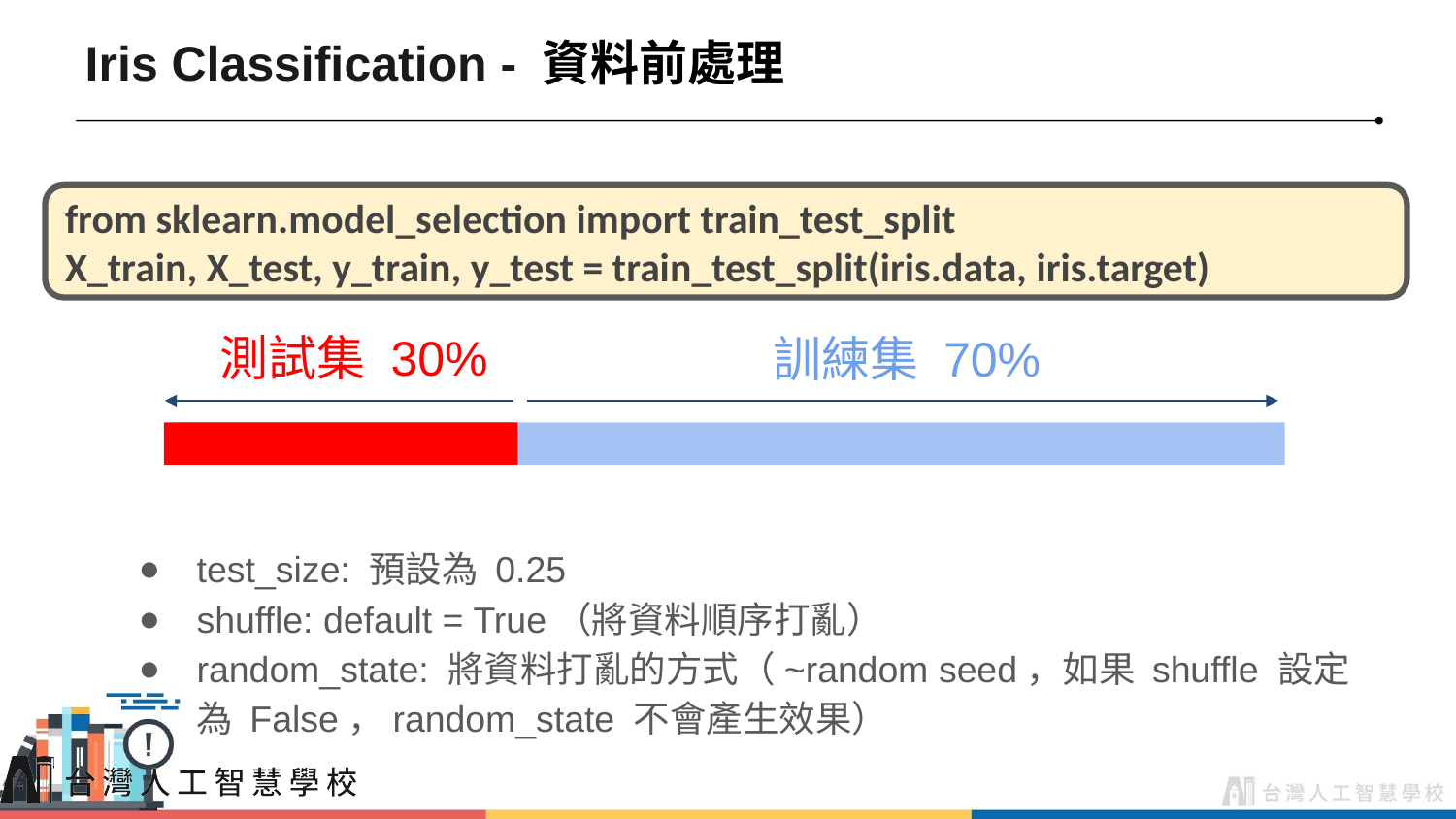

# Iris Classification - 資料前處理
from sklearn.model_selection import train_test_split
X_train, X_test, y_train, y_test = train_test_split(iris.data, iris.target)
測試集 30%
訓練集 70%

test_size: 預設為 0.25
shuffle: default = True（將資料順序打亂）
random_state: 將資料打亂的方式（~random seed，如果 shuffle 設定為 False，random_state 不會產生效果）